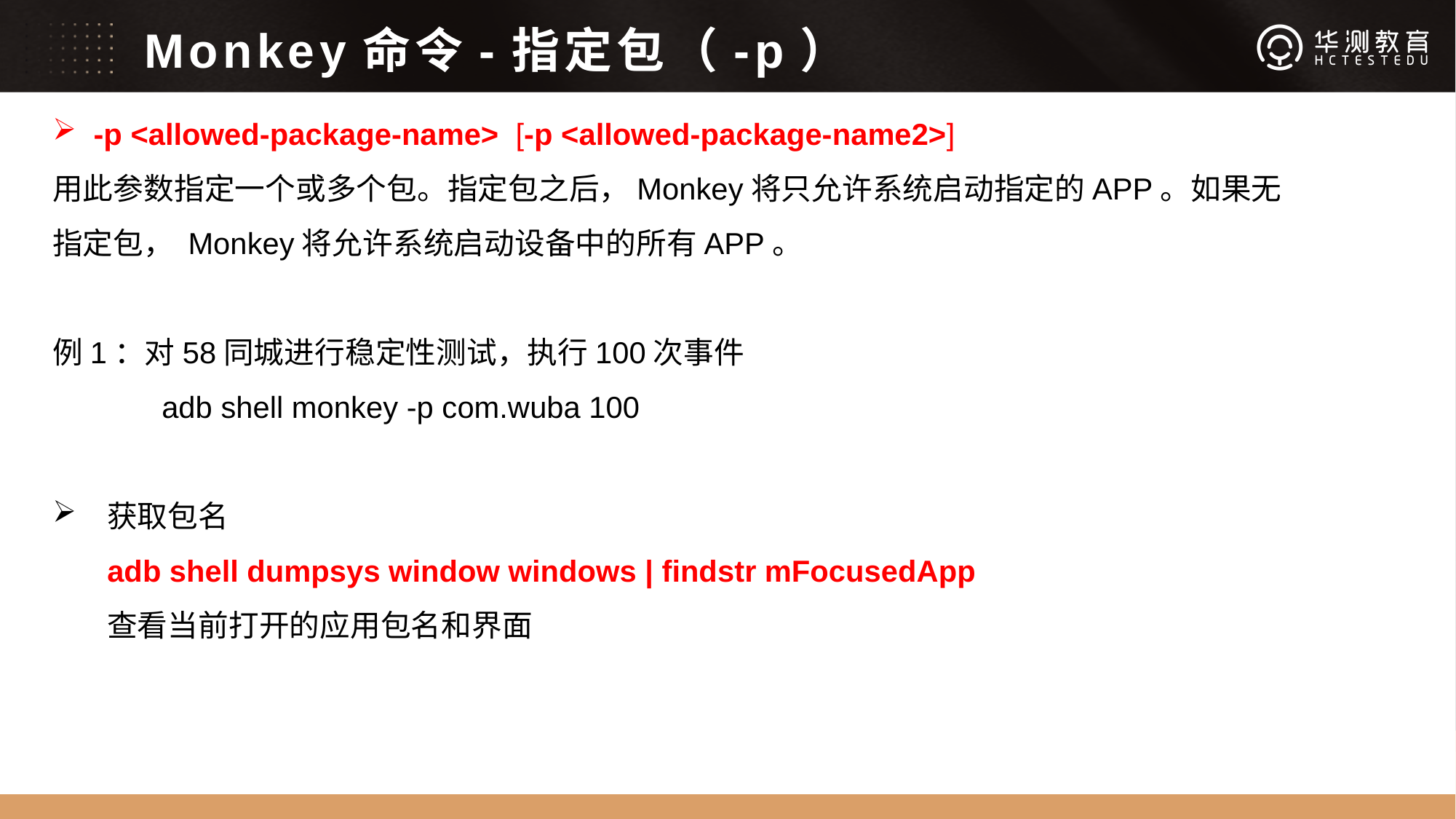

# Monkey命令-指定包（-p）

-p <allowed-package-name>  [-p <allowed-package-name2>]
用此参数指定一个或多个包。指定包之后，Monkey将只允许系统启动指定的APP。如果无指定包， Monkey将允许系统启动设备中的所有APP。

例1：对58同城进行稳定性测试，执行100次事件
	adb shell monkey -p com.wuba 100

获取包名
adb shell dumpsys window windows | findstr mFocusedApp
查看当前打开的应用包名和界面